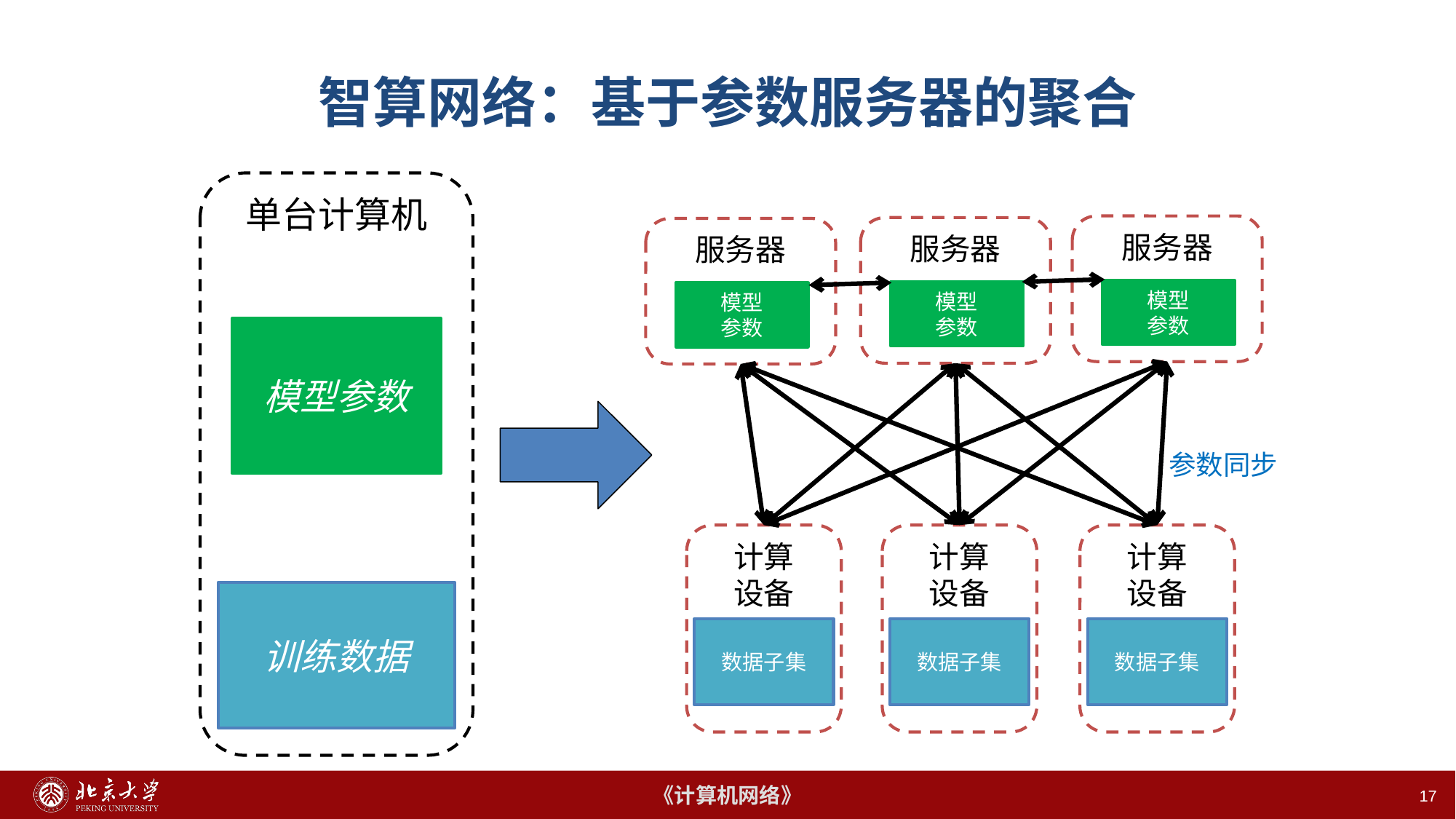

# 智算网络：基于参数服务器的聚合
单台计算机
服务器
服务器
服务器
模型
参数
模型
参数
模型
参数
模型参数

参数同步
计算
设备
计算
设备

计算
设备

训练数据
数据子集
数据子集
数据子集
17